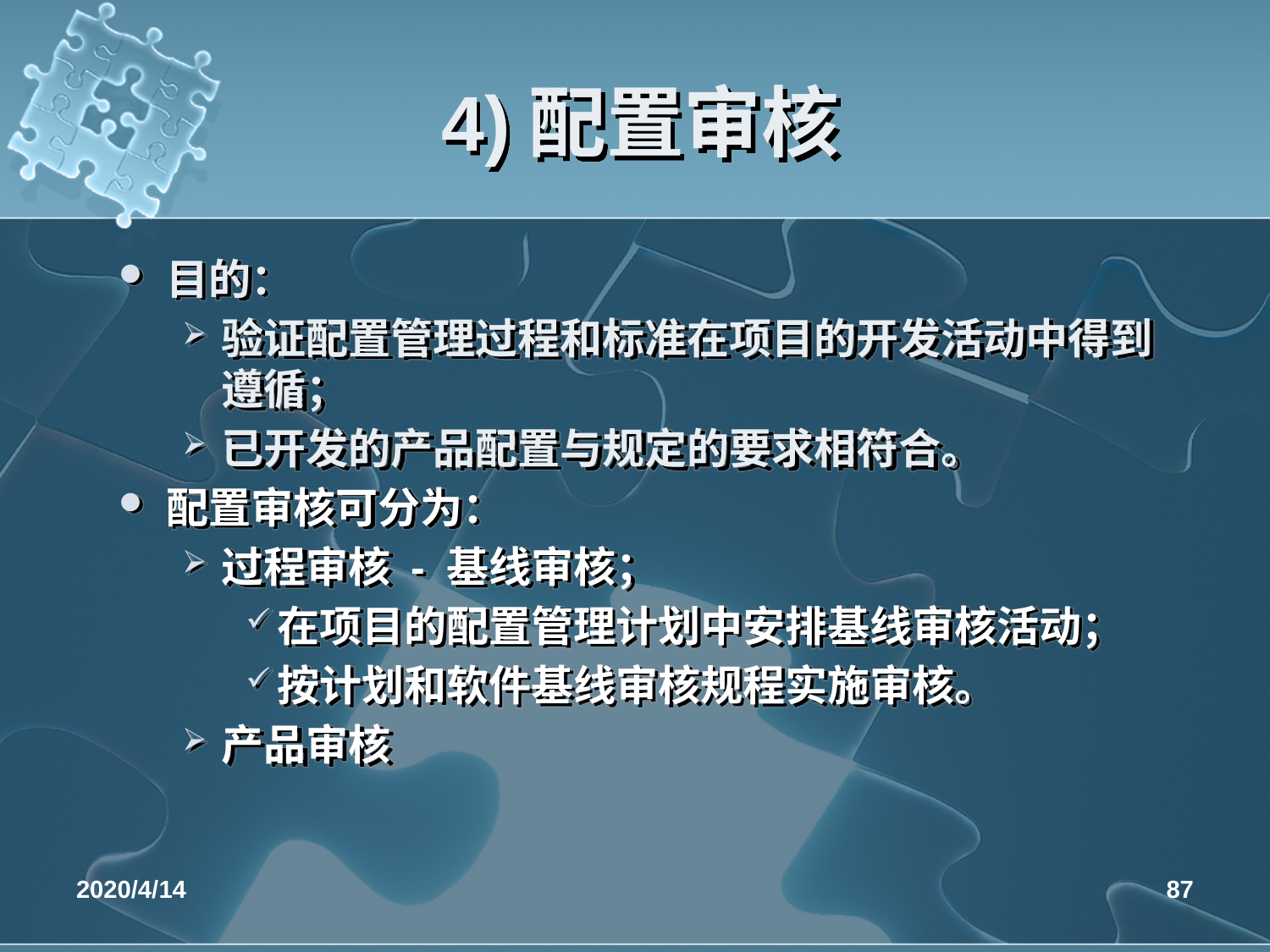

# 4)配置审核
目的：
验证配置管理过程和标准在项目的开发活动中得到遵循；
已开发的产品配置与规定的要求相符合。
配置审核可分为：
过程审核 - 基线审核；
在项目的配置管理计划中安排基线审核活动；
按计划和软件基线审核规程实施审核。
产品审核

2020/4/14
87